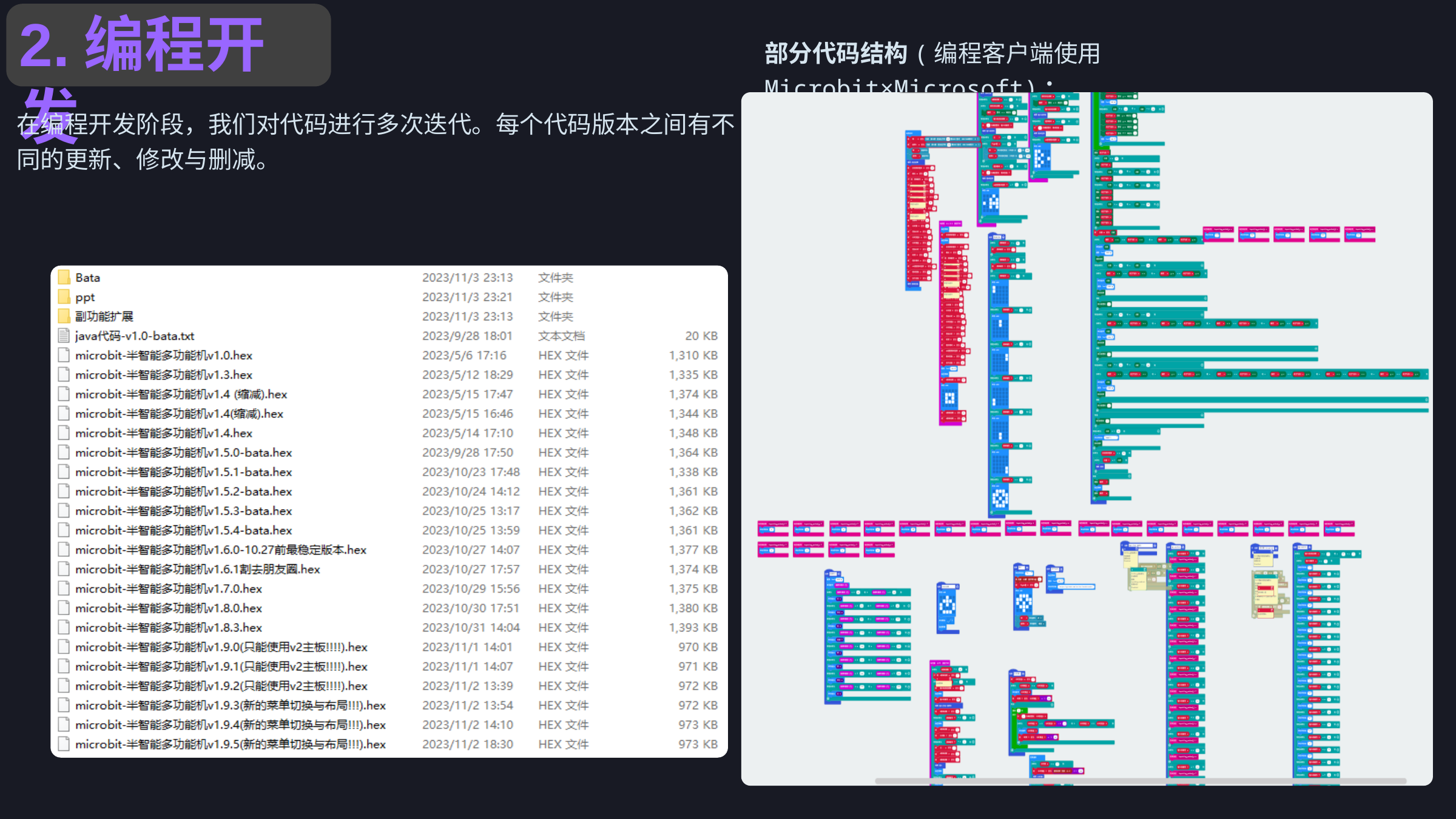

2.编程开发

部分代码结构(编程客户端使用Microbit×Microsoft)：

在编程开发阶段，我们对代码进行多次迭代。每个代码版本之间有不同的更新、修改与删减。